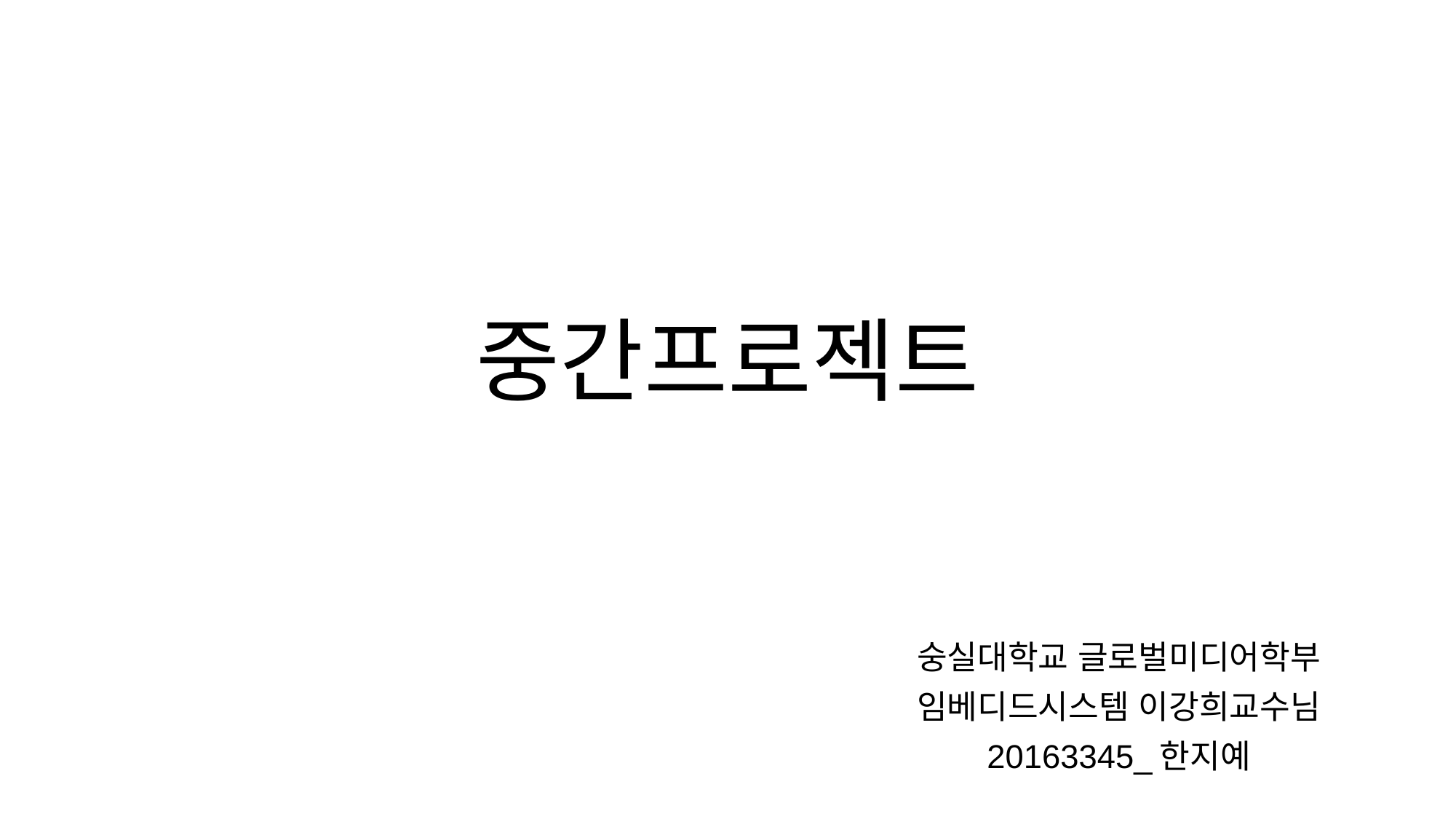

# 중간프로젝트
숭실대학교 글로벌미디어학부
임베디드시스템 이강희교수님
20163345_한지예